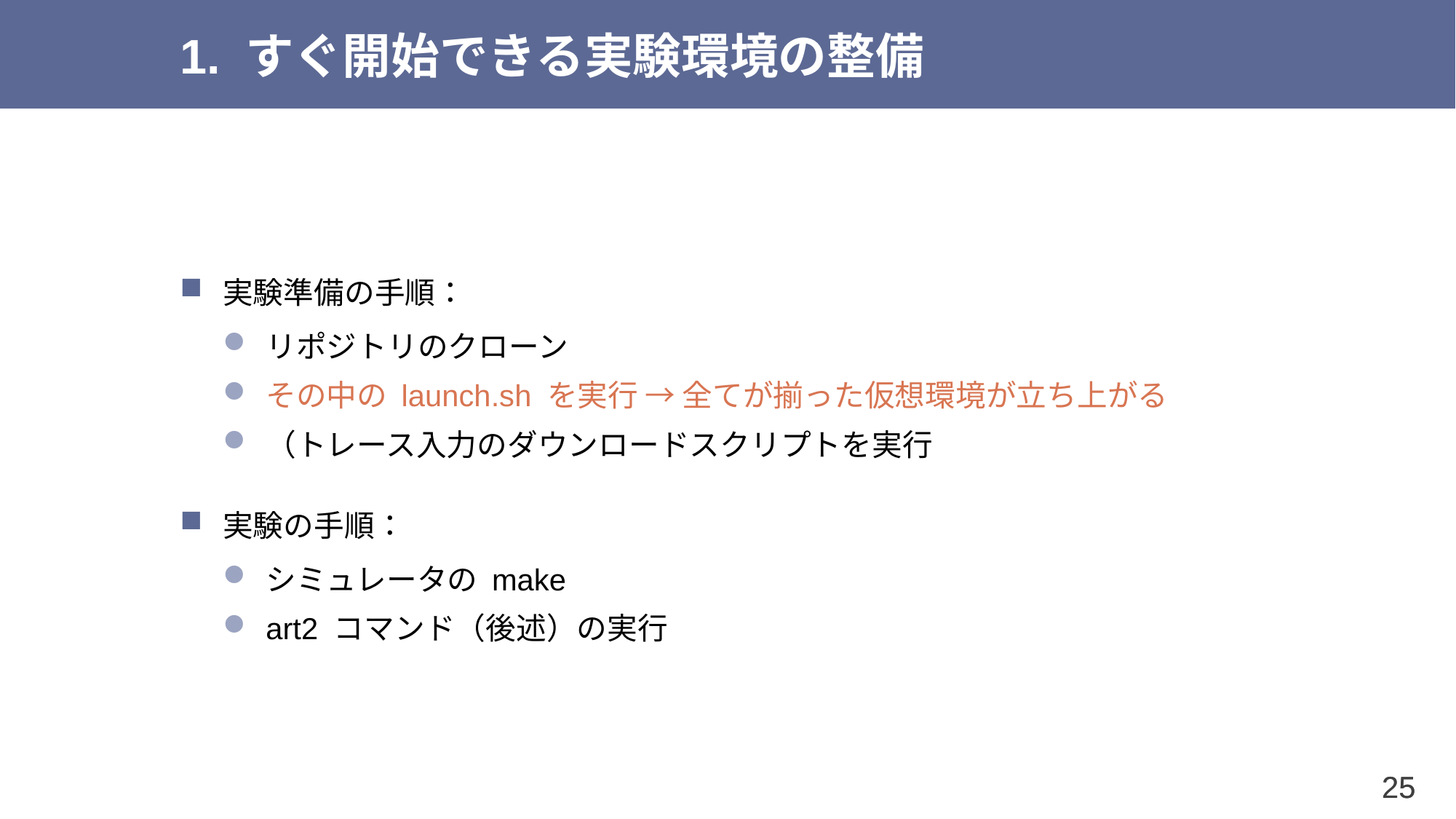

# 1. すぐ開始できる実験環境の整備
実験準備の手順：
リポジトリのクローン
その中の launch.sh を実行 → 全てが揃った仮想環境が立ち上がる
（トレース入力のダウンロードスクリプトを実行
実験の手順：
シミュレータの make
art2 コマンド（後述）の実行